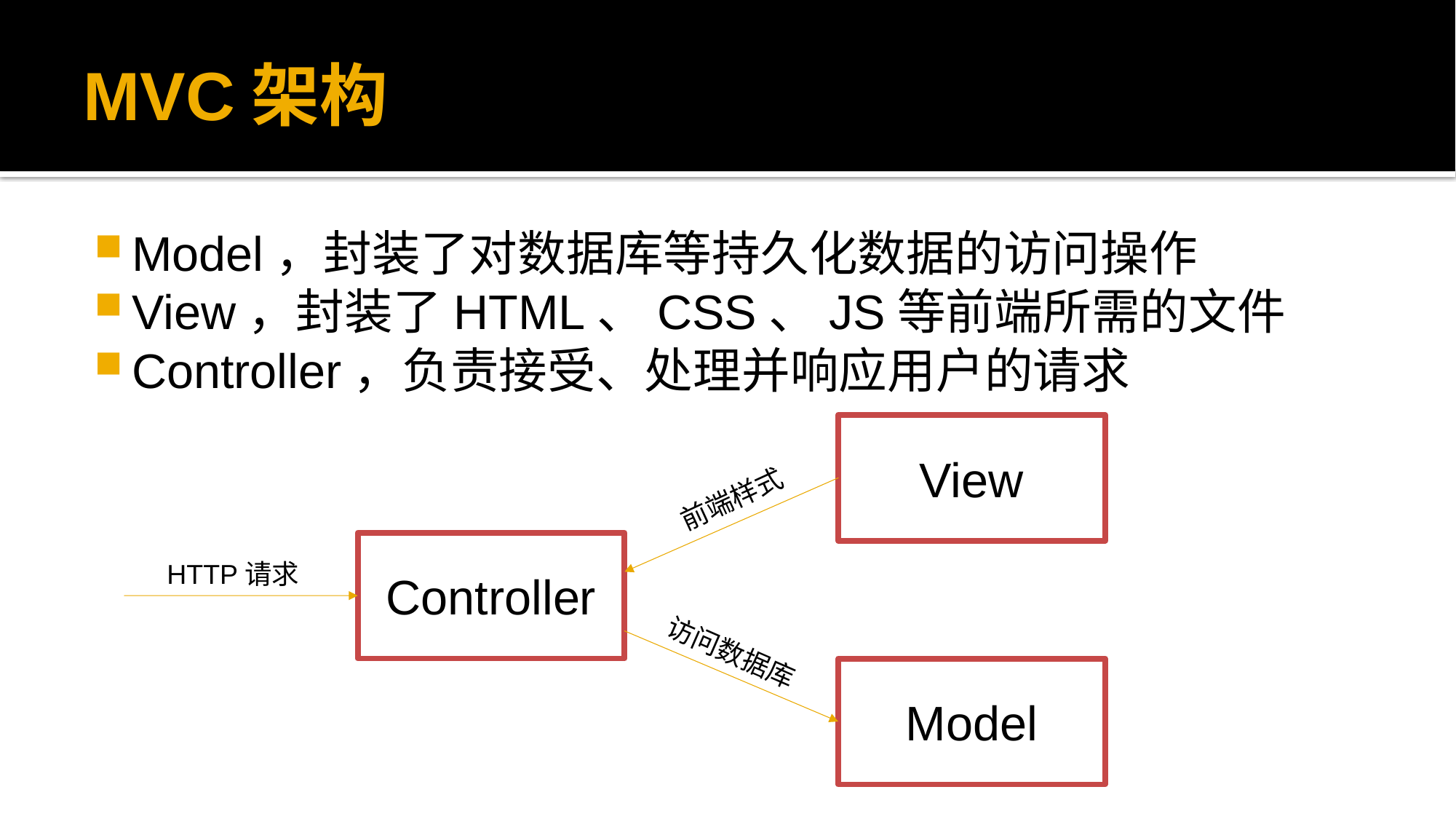

# MVC架构
Model，封装了对数据库等持久化数据的访问操作
View，封装了HTML、CSS、JS等前端所需的文件
Controller，负责接受、处理并响应用户的请求

View
前端样式
Controller
HTTP请求
访问数据库
Model